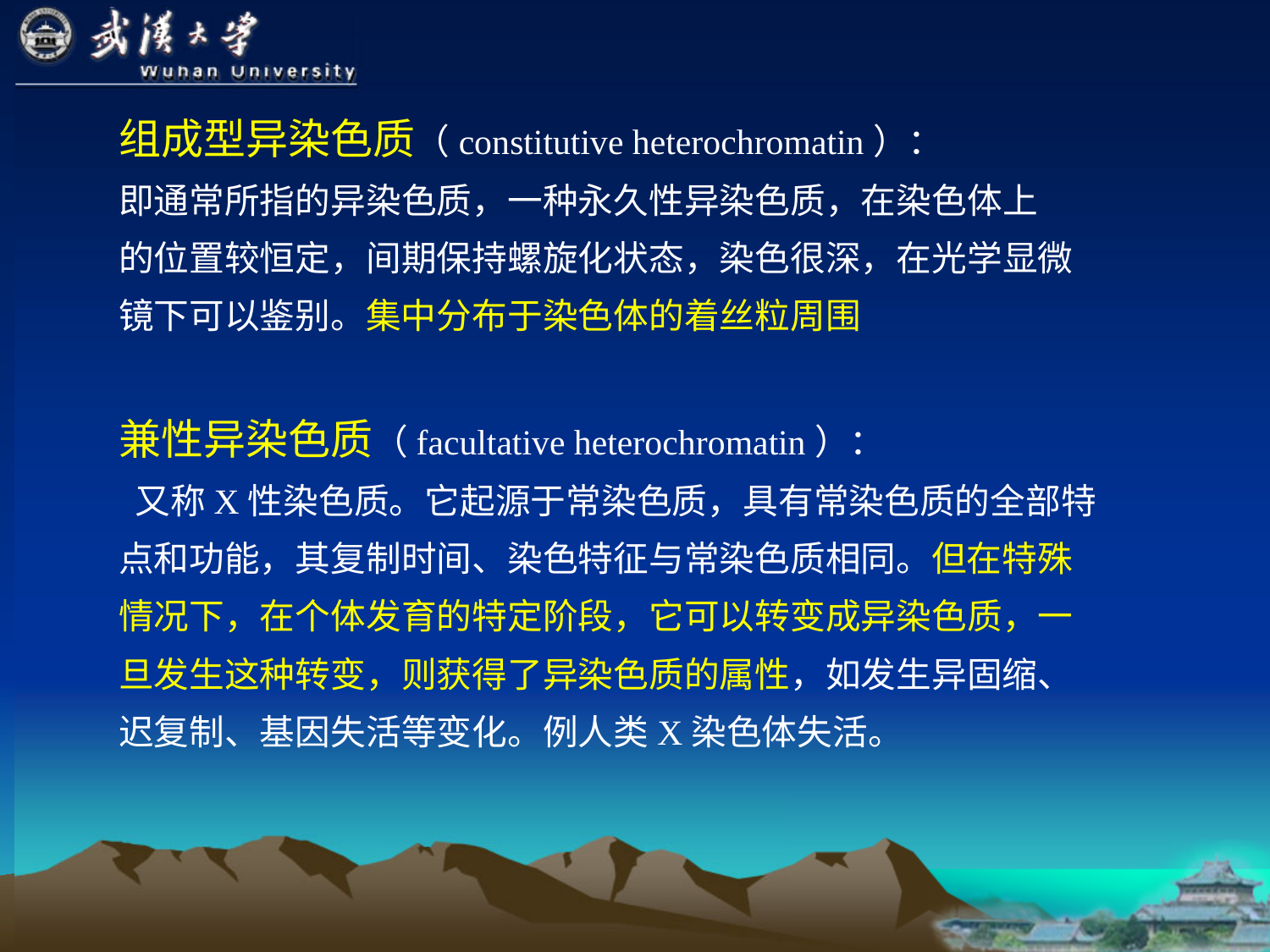

组成型异染色质（constitutive heterochromatin）：
即通常所指的异染色质，一种永久性异染色质，在染色体上
的位置较恒定，间期保持螺旋化状态，染色很深，在光学显微
镜下可以鉴别。集中分布于染色体的着丝粒周围

兼性异染色质（facultative heterochromatin）：
 又称X性染色质。它起源于常染色质，具有常染色质的全部特
点和功能，其复制时间、染色特征与常染色质相同。但在特殊
情况下，在个体发育的特定阶段，它可以转变成异染色质，一
旦发生这种转变，则获得了异染色质的属性，如发生异固缩、
迟复制、基因失活等变化。例人类X染色体失活。